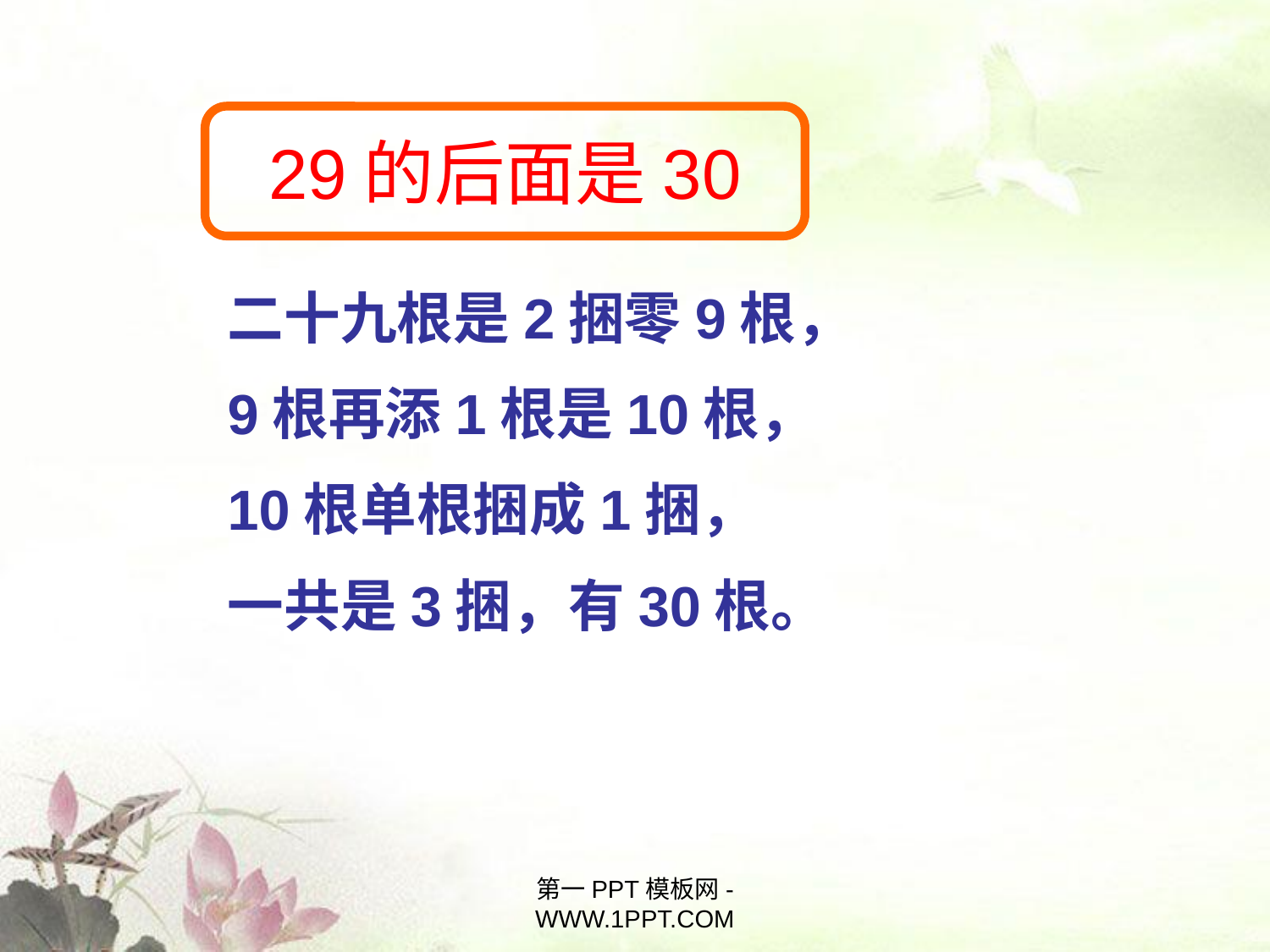

29的后面是30
二十九根是2捆零9根，
9根再添1根是10根，
10根单根捆成1捆，
一共是3捆，有30根。
第一PPT模板网-WWW.1PPT.COM